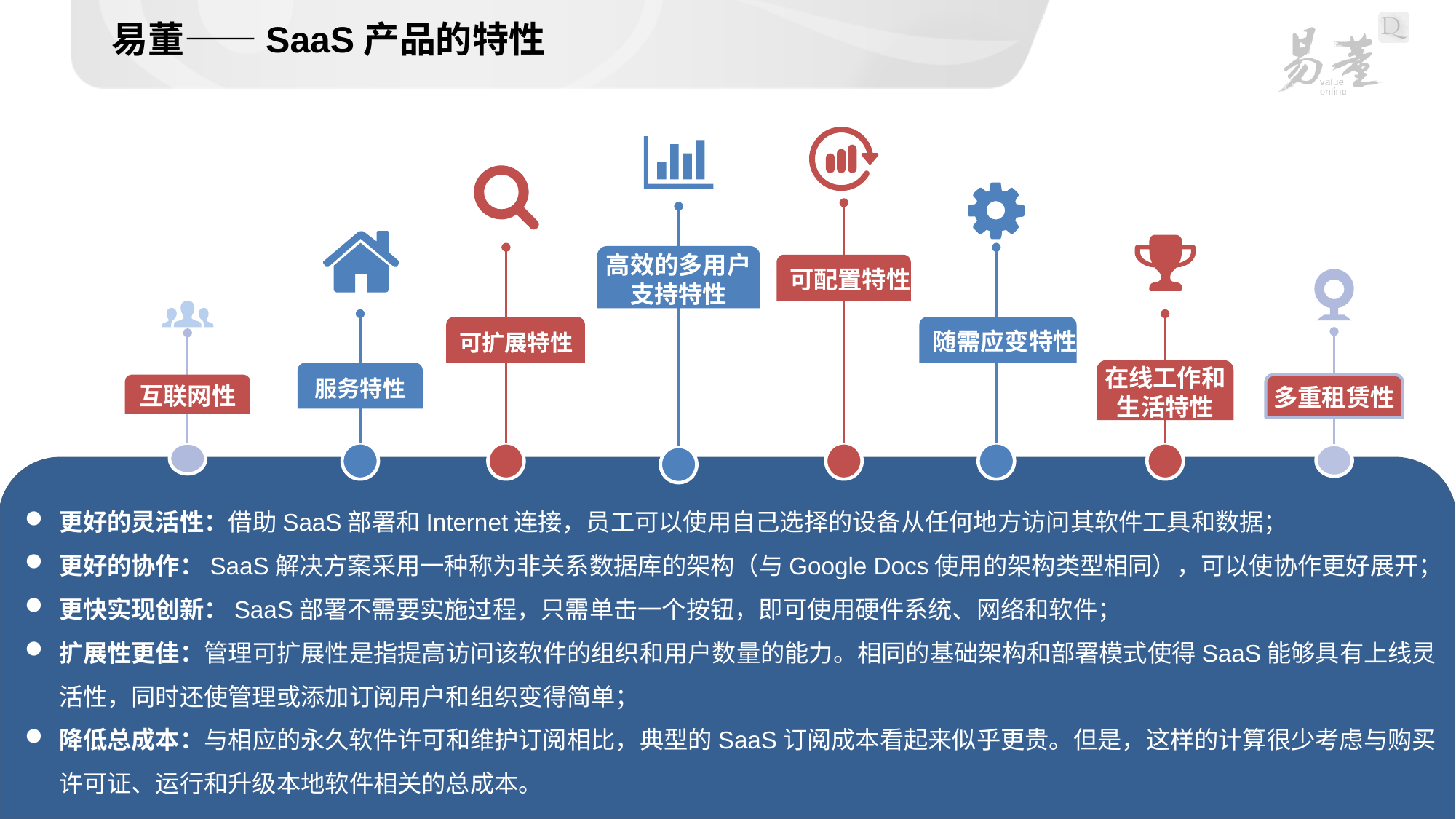

易董——SaaS产品的特性

可配置特性

高效的多用户
支持特性

可扩展特性

随需应变特性

服务特性

在线工作和
生活特性

多重租赁性

互联网性

更好的灵活性：借助SaaS部署和Internet连接，员工可以使用自己选择的设备从任何地方访问其软件工具和数据；
更好的协作：SaaS解决方案采用一种称为非关系数据库的架构（与Google Docs使用的架构类型相同），可以使协作更好展开；
更快实现创新：SaaS部署不需要实施过程，只需单击一个按钮，即可使用硬件系统、网络和软件；
扩展性更佳：管理可扩展性是指提高访问该软件的组织和用户数量的能力。相同的基础架构和部署模式使得SaaS能够具有上线灵活性，同时还使管理或添加订阅用户和组织变得简单；
降低总成本：与相应的永久软件许可和维护订阅相比，典型的SaaS订阅成本看起来似乎更贵。但是，这样的计算很少考虑与购买许可证、运行和升级本地软件相关的总成本。